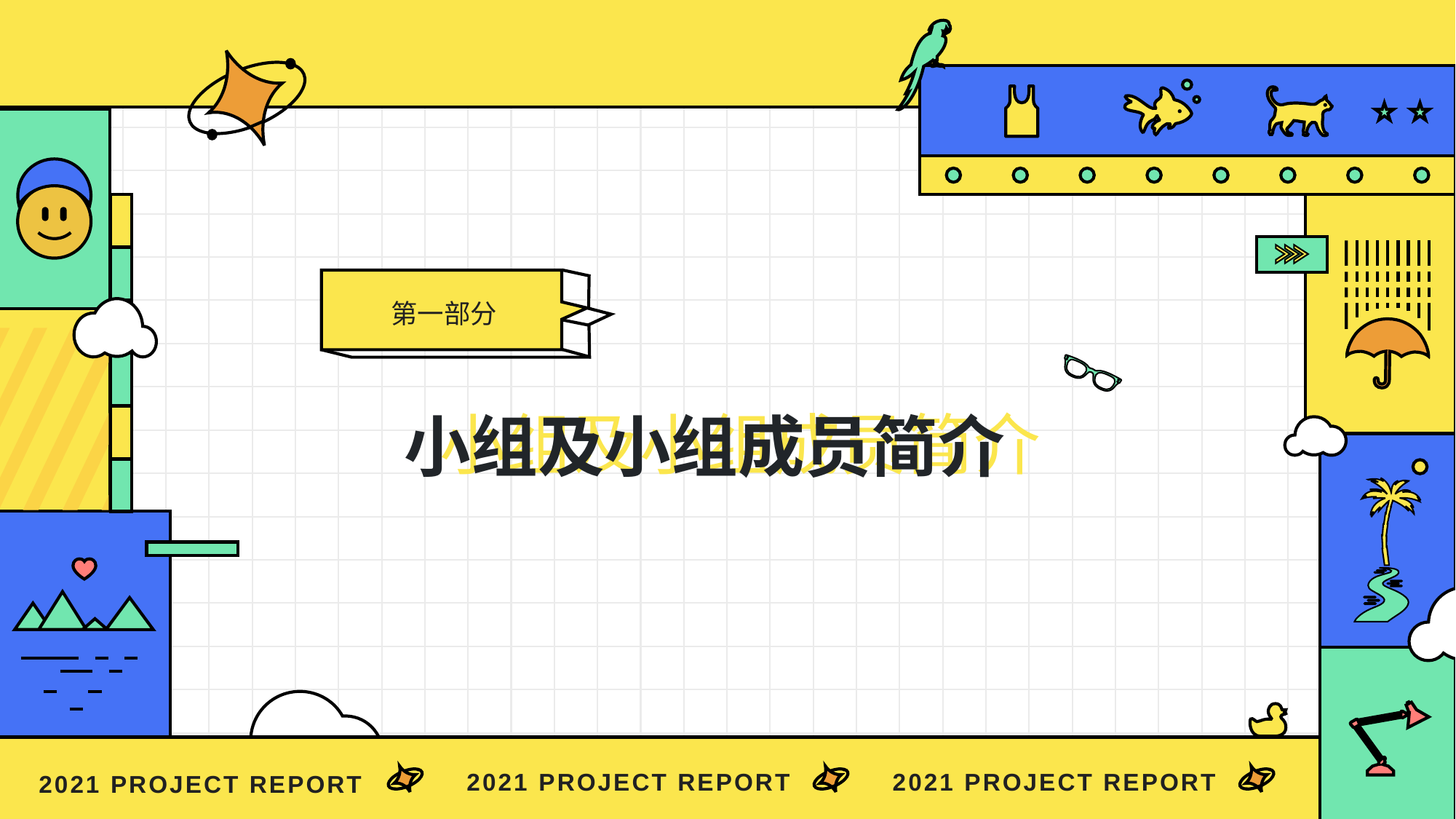

第一部分

小组及小组成员简介
小组及小组成员简介

2021 project report
2021 project report
2021 project report